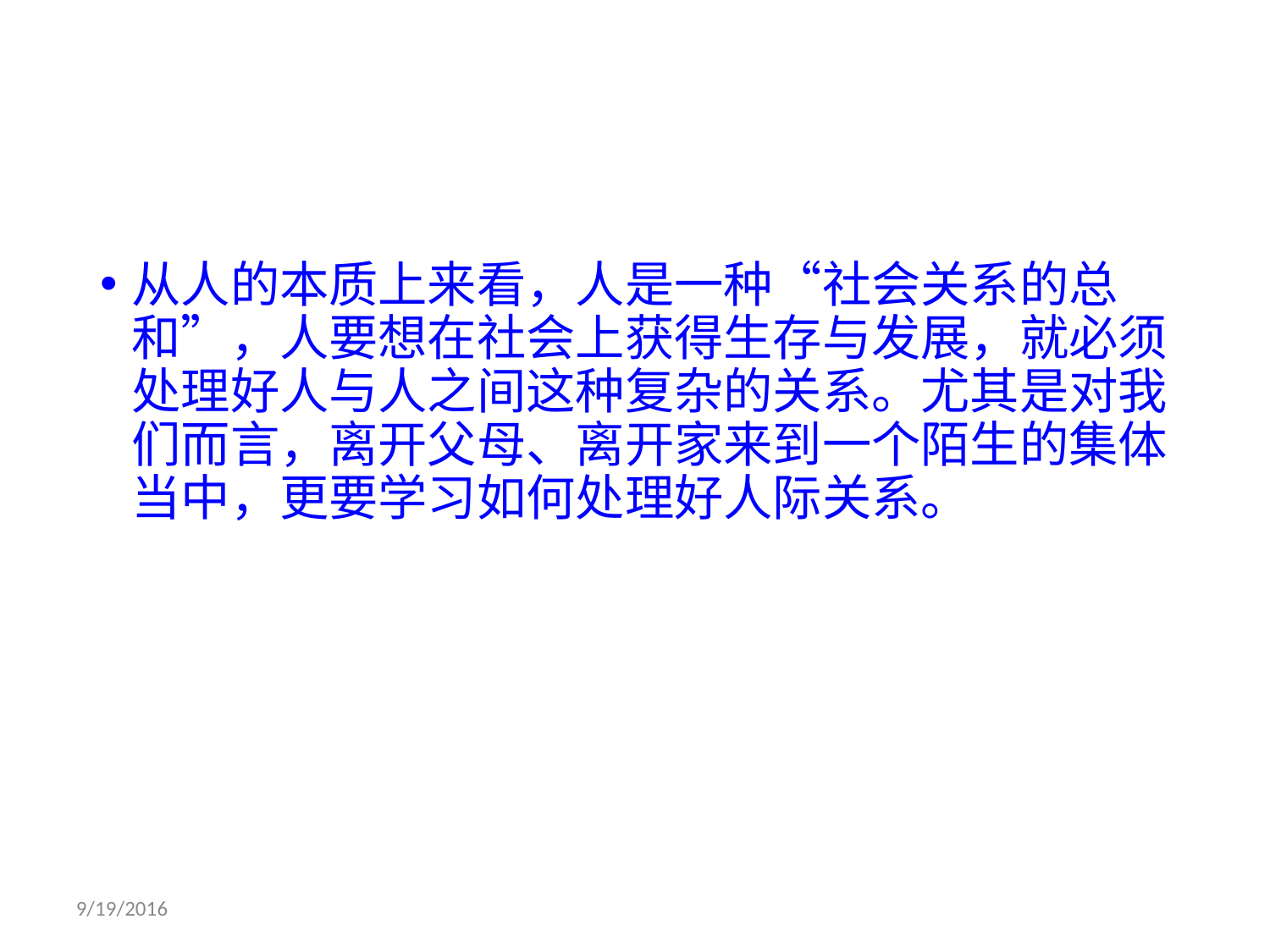

从人的本质上来看，人是一种“社会关系的总和”，人要想在社会上获得生存与发展，就必须处理好人与人之间这种复杂的关系。尤其是对我们而言，离开父母、离开家来到一个陌生的集体当中，更要学习如何处理好人际关系。
9/19/2016